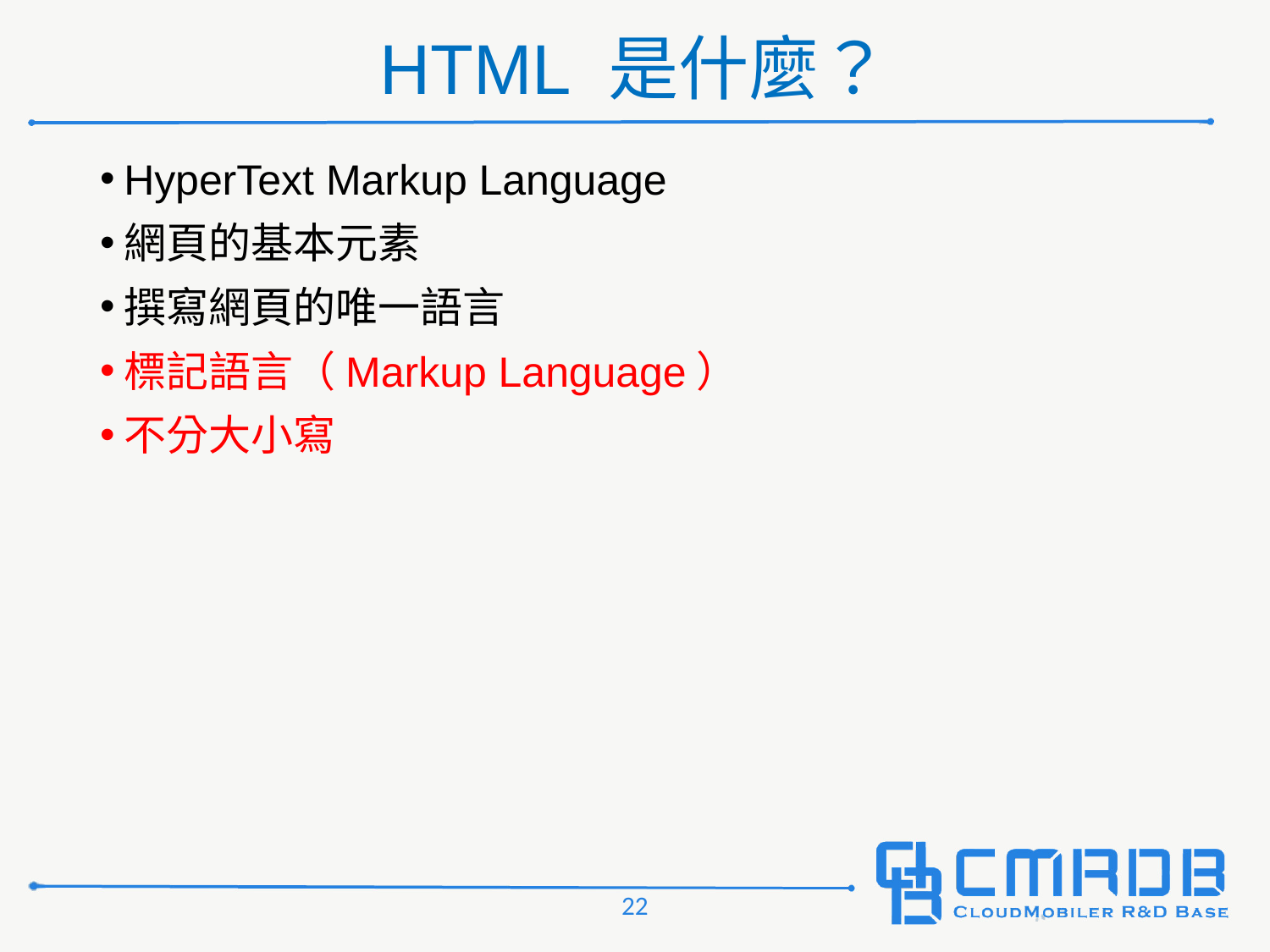

# HTML 是什麼？
HyperText Markup Language
網頁的基本元素
撰寫網頁的唯一語言
標記語言（Markup Language）
不分大小寫